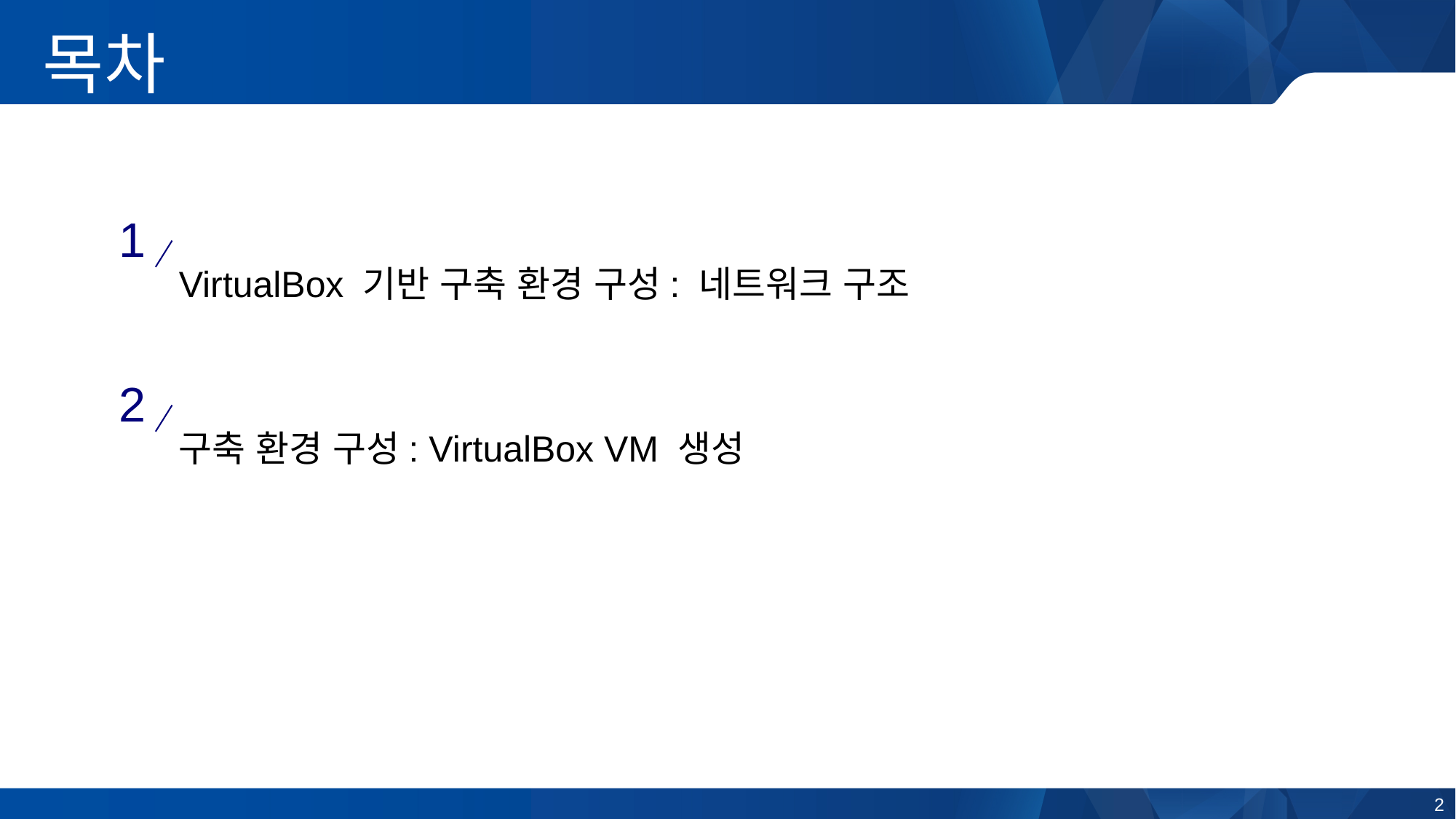

목차
1
VirtualBox 기반 구축 환경 구성: 네트워크 구조
2
구축 환경 구성: VirtualBox VM 생성
2